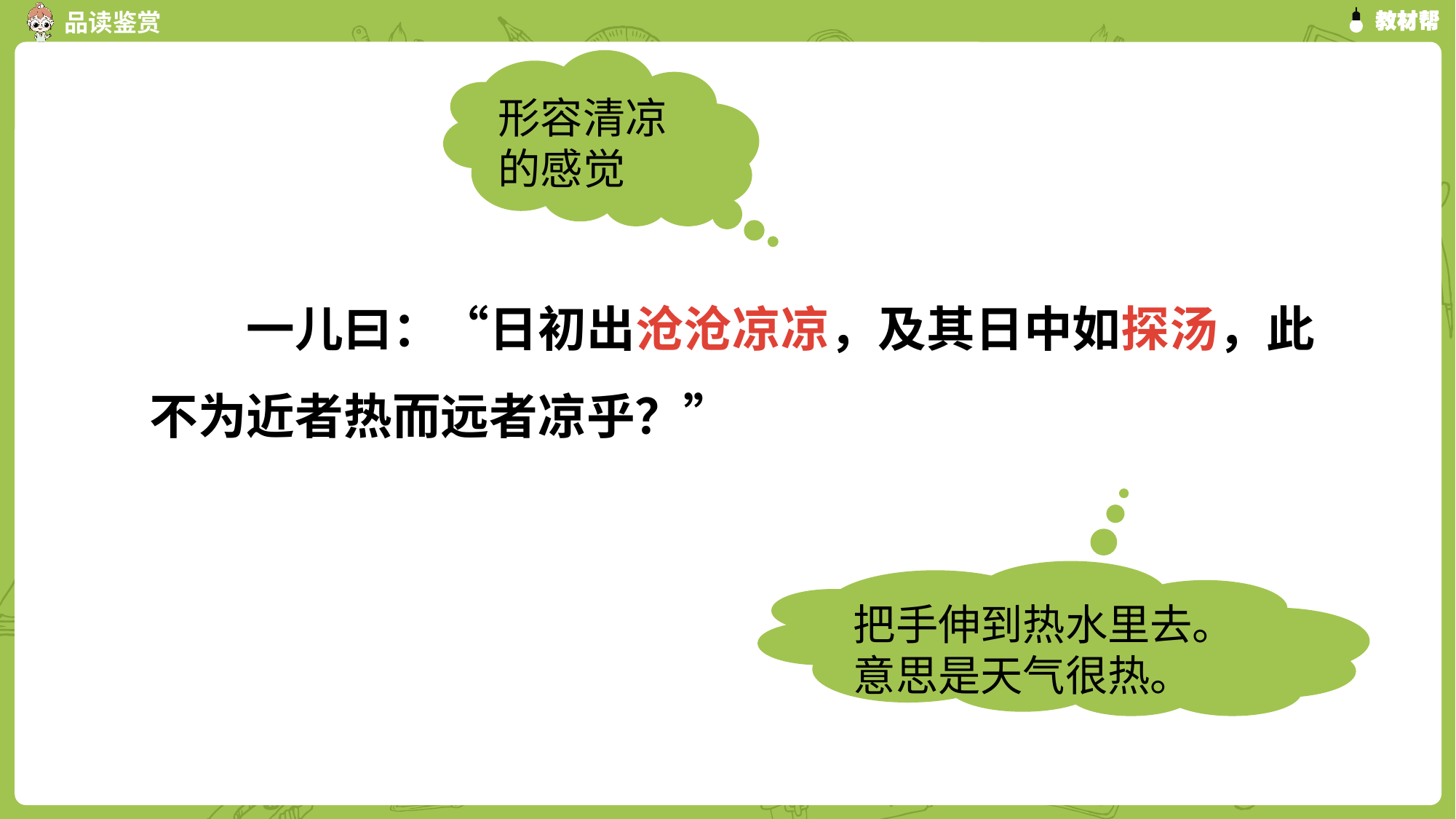

形容清凉的感觉
　　一儿曰：“日初出沧沧凉凉，及其日中如探汤，此不为近者热而远者凉乎？”
把手伸到热水里去。意思是天气很热。